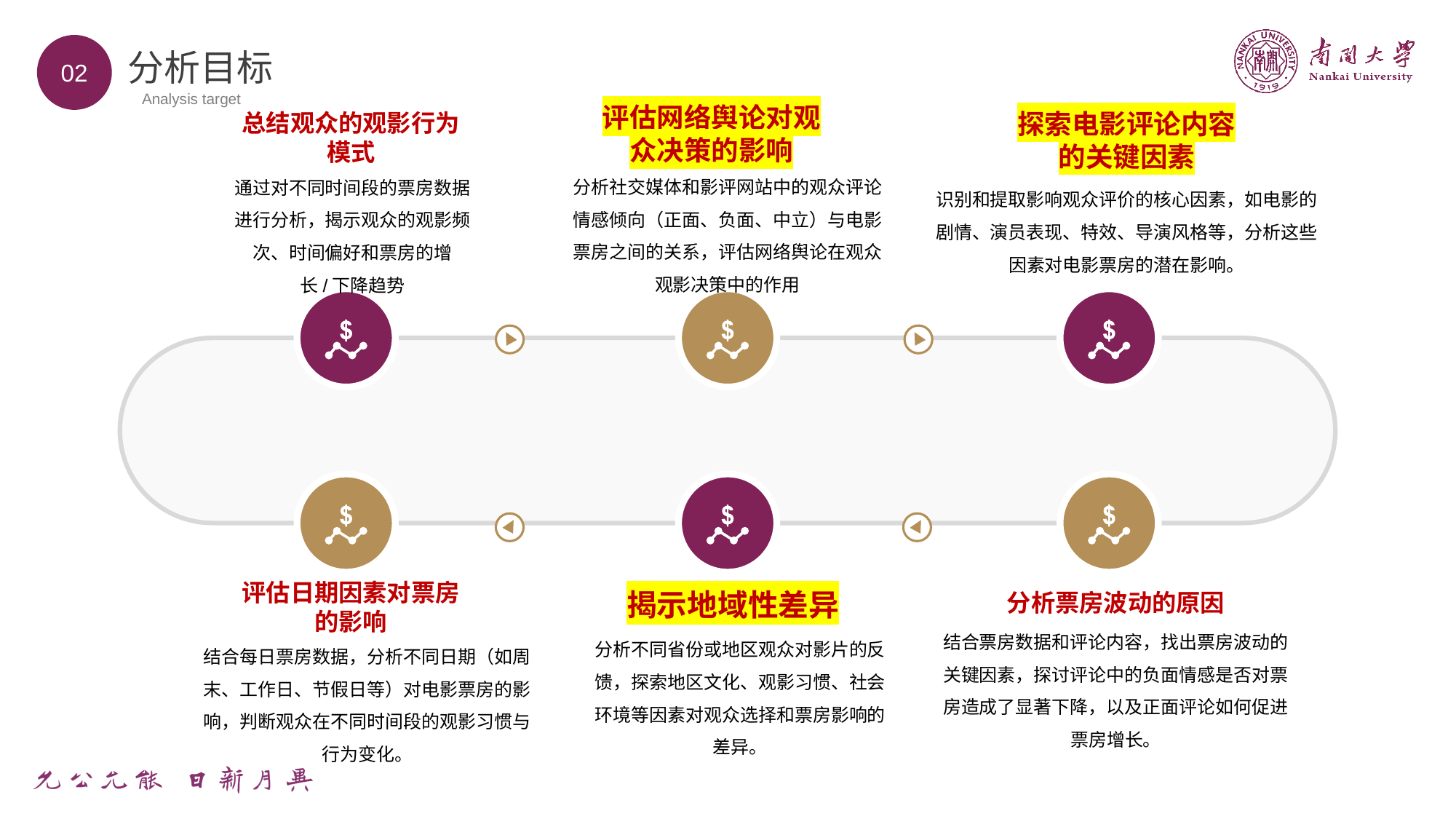

02
分析目标
Analysis target

评估网络舆论对观众决策的影响
分析社交媒体和影评网站中的观众评论情感倾向（正面、负面、中立）与电影票房之间的关系，评估网络舆论在观众观影决策中的作用
总结观众的观影行为模式
通过对不同时间段的票房数据进行分析，揭示观众的观影频次、时间偏好和票房的增长/下降趋势
探索电影评论内容的关键因素
识别和提取影响观众评价的核心因素，如电影的剧情、演员表现、特效、导演风格等，分析这些因素对电影票房的潜在影响。

分析票房波动的原因
结合票房数据和评论内容，找出票房波动的关键因素，探讨评论中的负面情感是否对票房造成了显著下降，以及正面评论如何促进票房增长。
揭示地域性差异
分析不同省份或地区观众对影片的反馈，探索地区文化、观影习惯、社会环境等因素对观众选择和票房影响的差异。
评估日期因素对票房的影响
结合每日票房数据，分析不同日期（如周末、工作日、节假日等）对电影票房的影响，判断观众在不同时间段的观影习惯与行为变化。